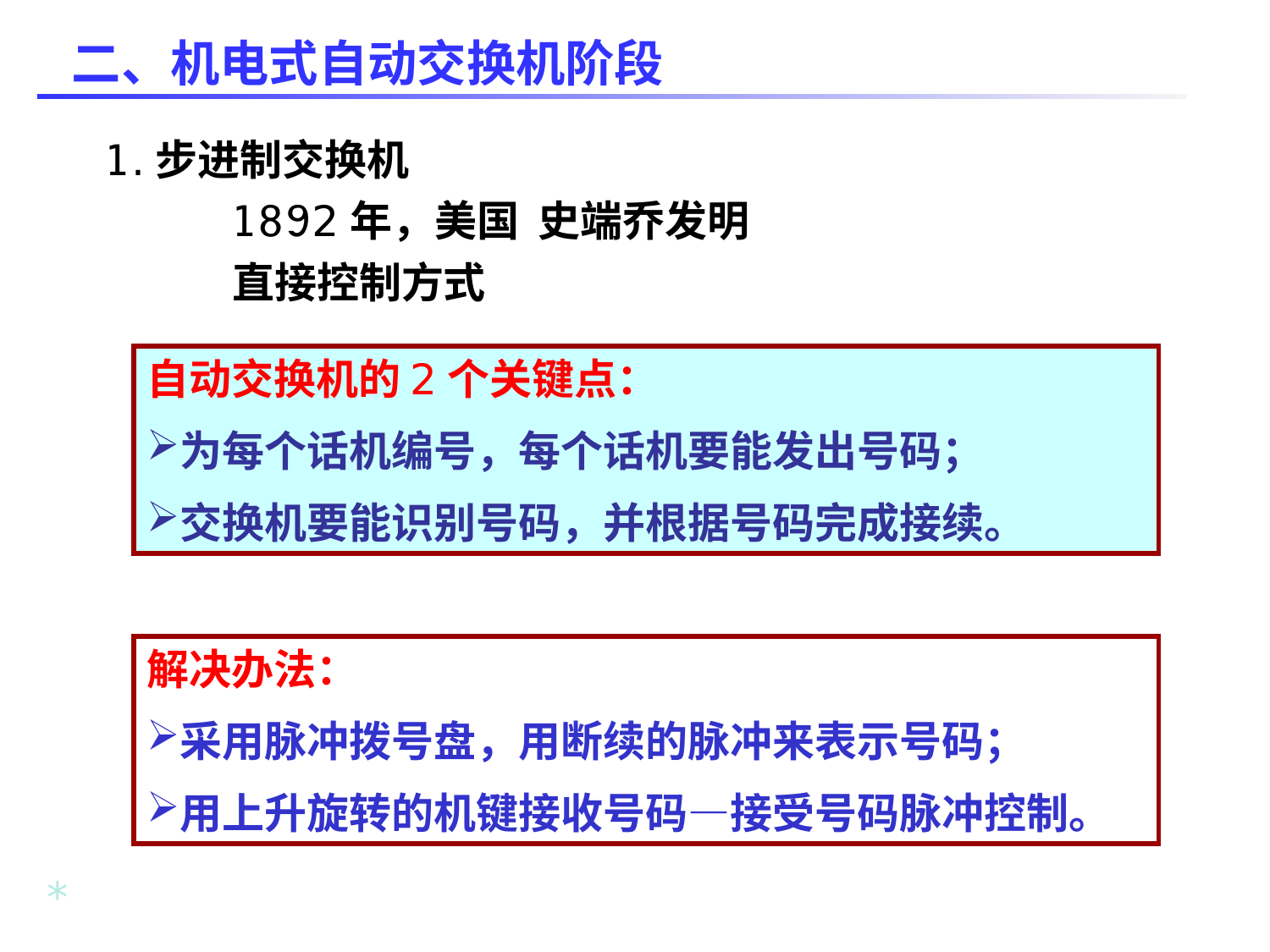

二、机电式自动交换机阶段
1.步进制交换机
   	1892年，美国  史端乔发明
	直接控制方式
自动交换机的2个关键点：
为每个话机编号，每个话机要能发出号码；
交换机要能识别号码，并根据号码完成接续。
解决办法：
采用脉冲拨号盘，用断续的脉冲来表示号码；
用上升旋转的机键接收号码—接受号码脉冲控制。
*